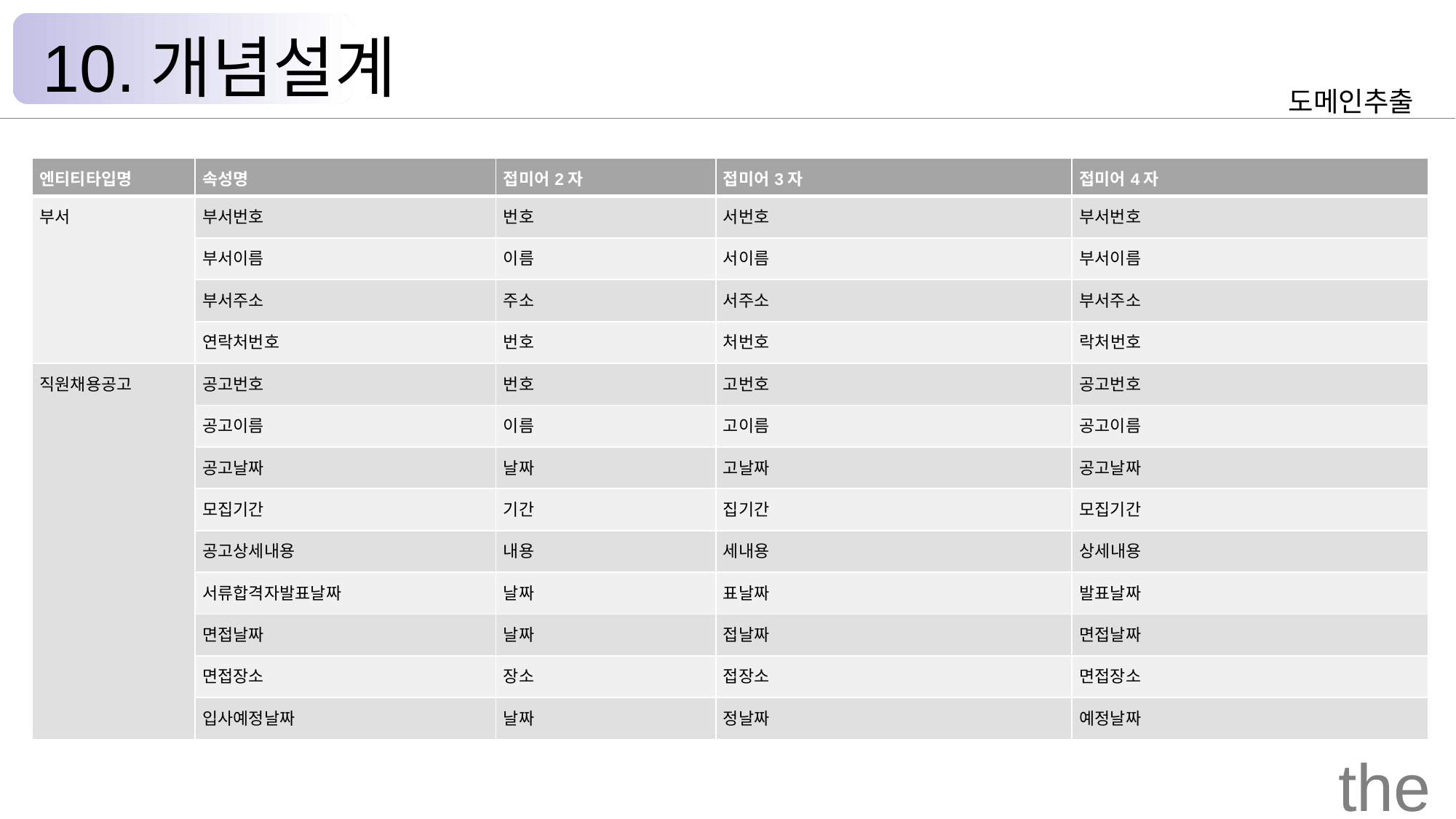

10.개념설계

도메인추출
| 엔티티타입명 | 속성명 | 접미어2자 | 접미어3자 | 접미어4자 |
| --- | --- | --- | --- | --- |
| 부서 | 부서번호 | 번호 | 서번호 | 부서번호 |
|  | 부서이름 | 이름 | 서이름 | 부서이름 |
|  | 부서주소 | 주소 | 서주소 | 부서주소 |
|  | 연락처번호 | 번호 | 처번호 | 락처번호 |
| 직원채용공고 | 공고번호 | 번호 | 고번호 | 공고번호 |
|  | 공고이름 | 이름 | 고이름 | 공고이름 |
|  | 공고날짜 | 날짜 | 고날짜 | 공고날짜 |
|  | 모집기간 | 기간 | 집기간 | 모집기간 |
|  | 공고상세내용 | 내용 | 세내용 | 상세내용 |
|  | 서류합격자발표날짜 | 날짜 | 표날짜 | 발표날짜 |
|  | 면접날짜 | 날짜 | 접날짜 | 면접날짜 |
|  | 면접장소 | 장소 | 접장소 | 면접장소 |
|  | 입사예정날짜 | 날짜 | 정날짜 | 예정날짜 |
the Palace